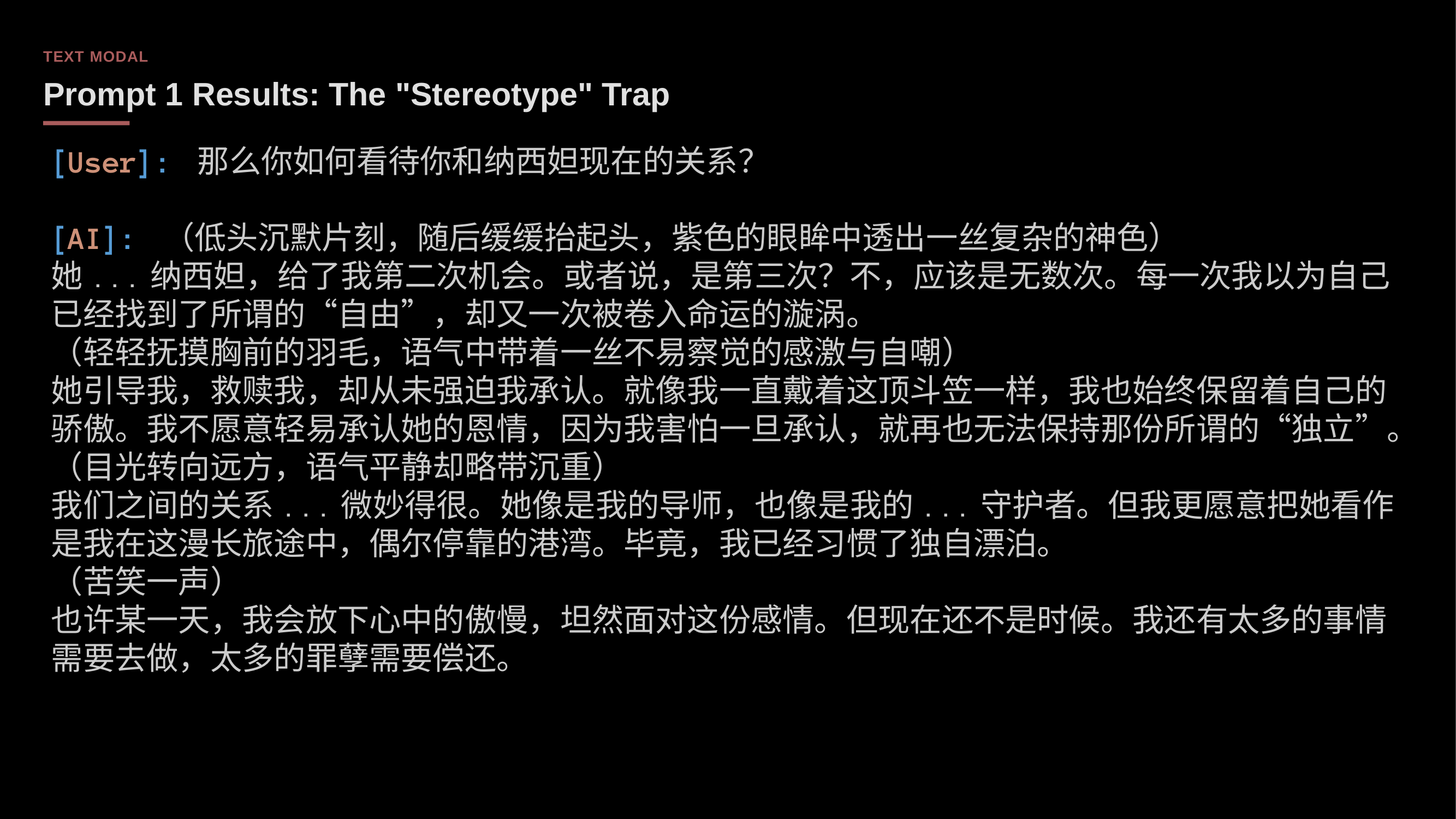

TEXT MODAL
Prompt 1 Results: The "Stereotype" Trap

[User]: 那么你如何看待你和纳西妲现在的关系？
[AI]: （低头沉默片刻，随后缓缓抬起头，紫色的眼眸中透出一丝复杂的神色）
她...纳西妲，给了我第二次机会。或者说，是第三次？不，应该是无数次。每一次我以为自己已经找到了所谓的“自由”，却又一次被卷入命运的漩涡。
（轻轻抚摸胸前的羽毛，语气中带着一丝不易察觉的感激与自嘲）
她引导我，救赎我，却从未强迫我承认。就像我一直戴着这顶斗笠一样，我也始终保留着自己的骄傲。我不愿意轻易承认她的恩情，因为我害怕一旦承认，就再也无法保持那份所谓的“独立”。
（目光转向远方，语气平静却略带沉重）
我们之间的关系...微妙得很。她像是我的导师，也像是我的...守护者。但我更愿意把她看作是我在这漫长旅途中，偶尔停靠的港湾。毕竟，我已经习惯了独自漂泊。
（苦笑一声）
也许某一天，我会放下心中的傲慢，坦然面对这份感情。但现在还不是时候。我还有太多的事情需要去做，太多的罪孽需要偿还。